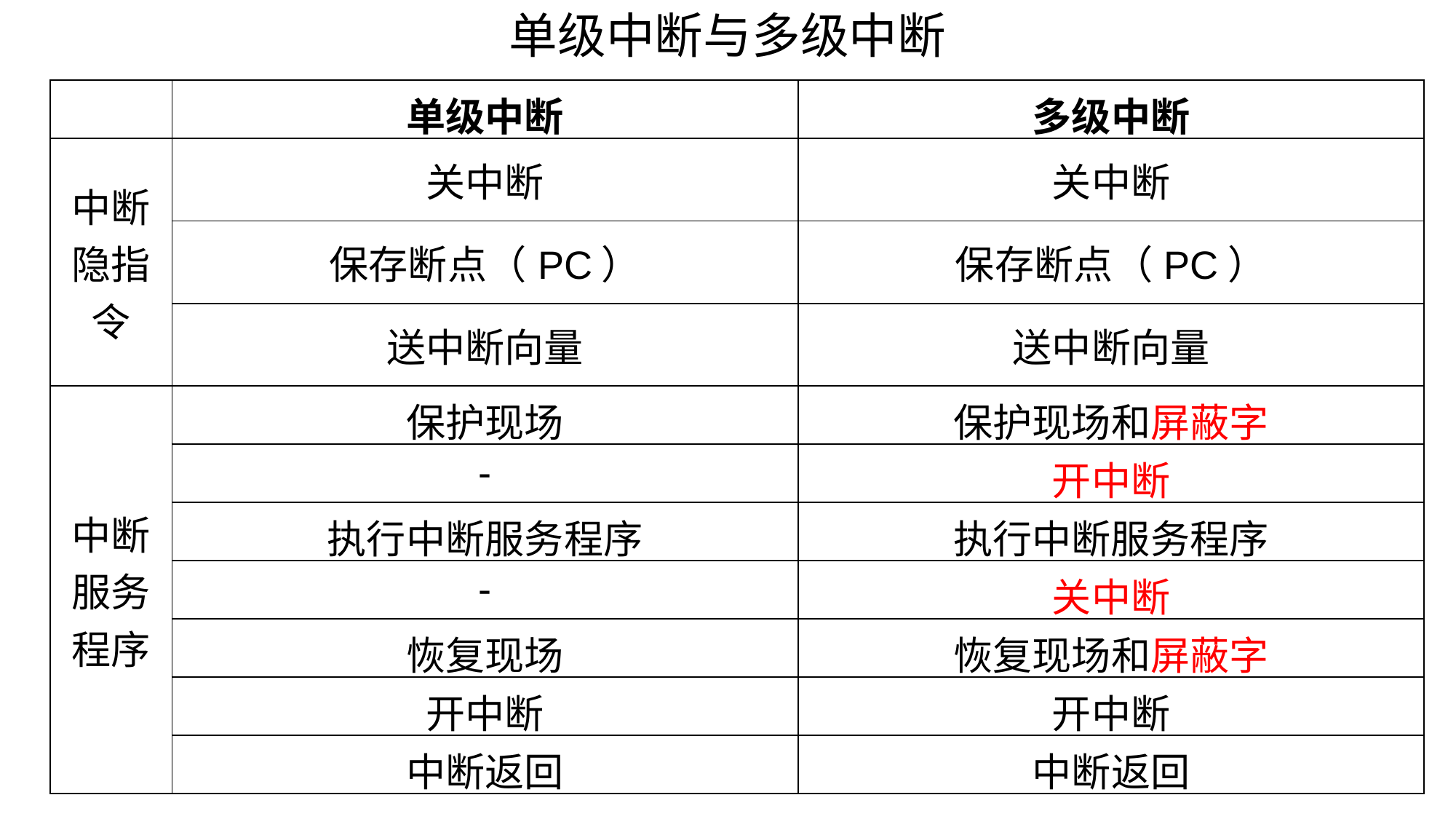

单级中断与多级中断
|  | 单级中断 | 多级中断 |
| --- | --- | --- |
| 中断隐指令 | 关中断 | 关中断 |
|  | 保存断点（PC） | 保存断点（PC） |
|  | 送中断向量 | 送中断向量 |
| 中断服务程序 | 保护现场 | 保护现场和屏蔽字 |
|  | - | 开中断 |
|  | 执行中断服务程序 | 执行中断服务程序 |
|  | - | 关中断 |
|  | 恢复现场 | 恢复现场和屏蔽字 |
|  | 开中断 | 开中断 |
|  | 中断返回 | 中断返回 |